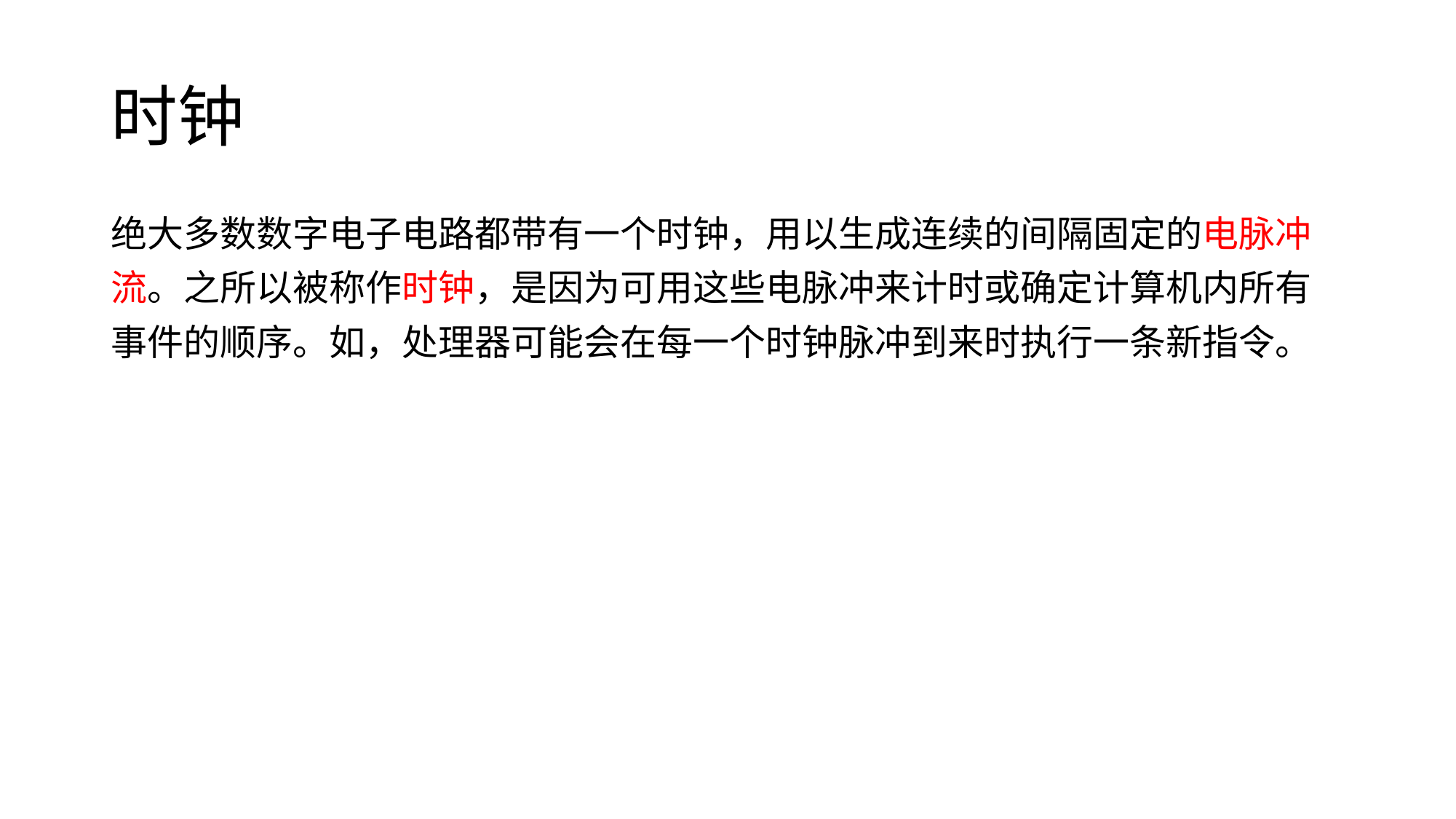

# 时钟
绝大多数数字电子电路都带有一个时钟，用以生成连续的间隔固定的电脉冲
流。之所以被称作时钟，是因为可用这些电脉冲来计时或确定计算机内所有
事件的顺序。如，处理器可能会在每一个时钟脉冲到来时执行一条新指令。